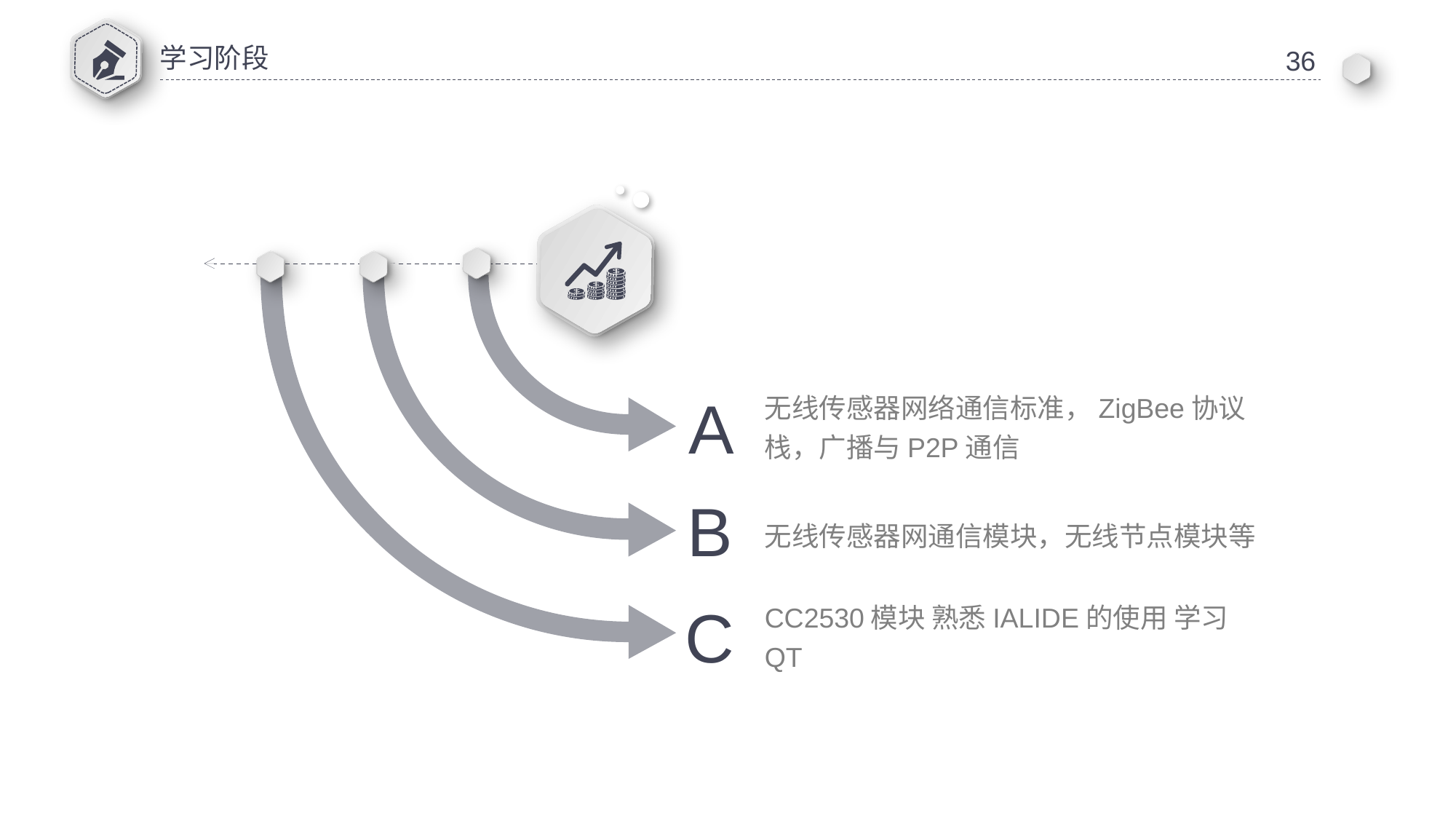

学习阶段

36

无线传感器网络通信标准，ZigBee协议栈，广播与P2P通信
A
B
无线传感器网通信模块，无线节点模块等
C
CC2530模块 熟悉IALIDE的使用 学习QT